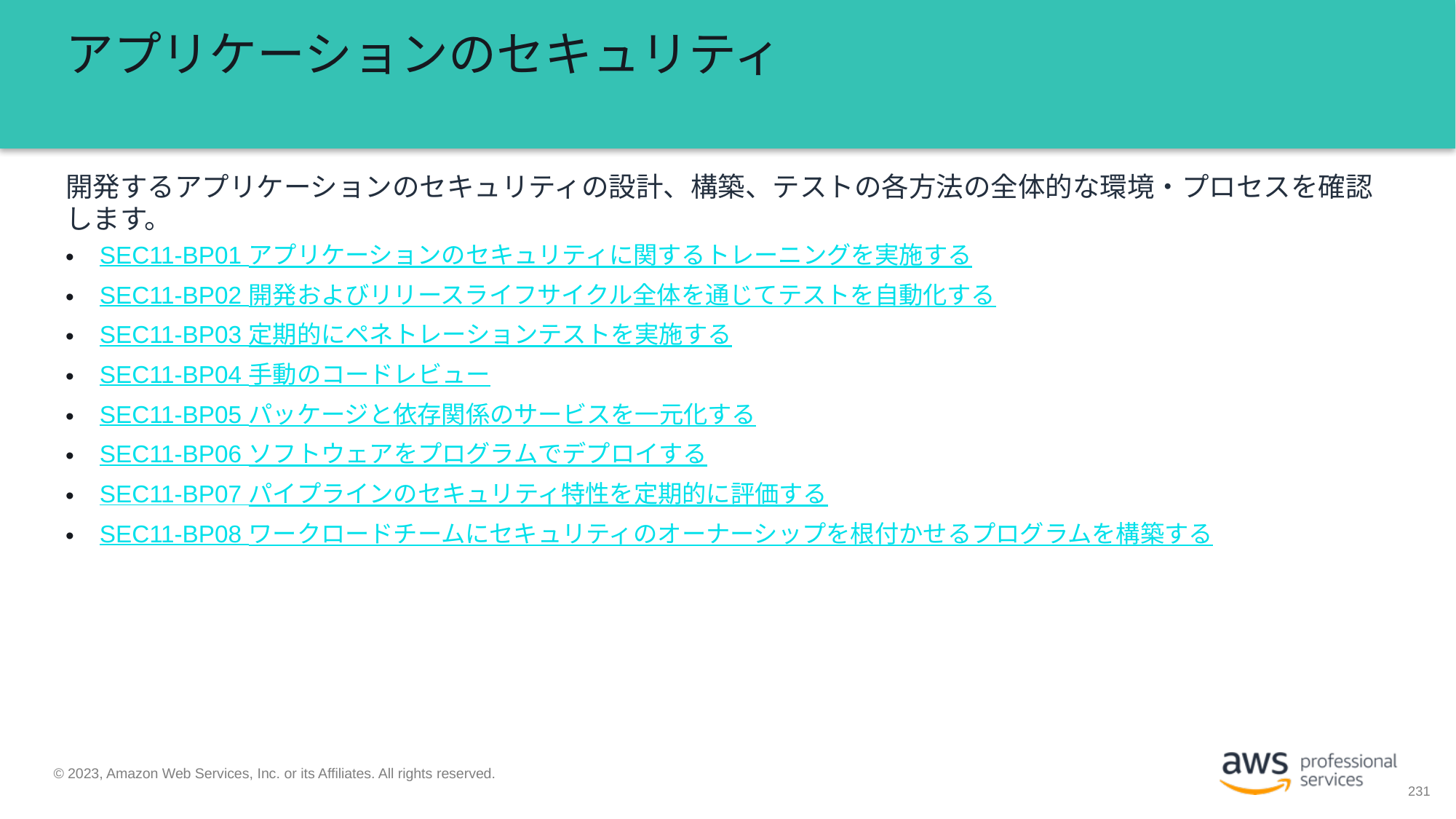

# アプリケーションのセキュリティ
開発するアプリケーションのセキュリティの設計、構築、テストの各方法の全体的な環境・プロセスを確認します。
SEC11-BP01 アプリケーションのセキュリティに関するトレーニングを実施する
SEC11-BP02 開発およびリリースライフサイクル全体を通じてテストを自動化する
SEC11-BP03 定期的にペネトレーションテストを実施する
SEC11-BP04 手動のコードレビュー
SEC11-BP05 パッケージと依存関係のサービスを一元化する
SEC11-BP06 ソフトウェアをプログラムでデプロイする
SEC11-BP07 パイプラインのセキュリティ特性を定期的に評価する
SEC11-BP08 ワークロードチームにセキュリティのオーナーシップを根付かせるプログラムを構築する